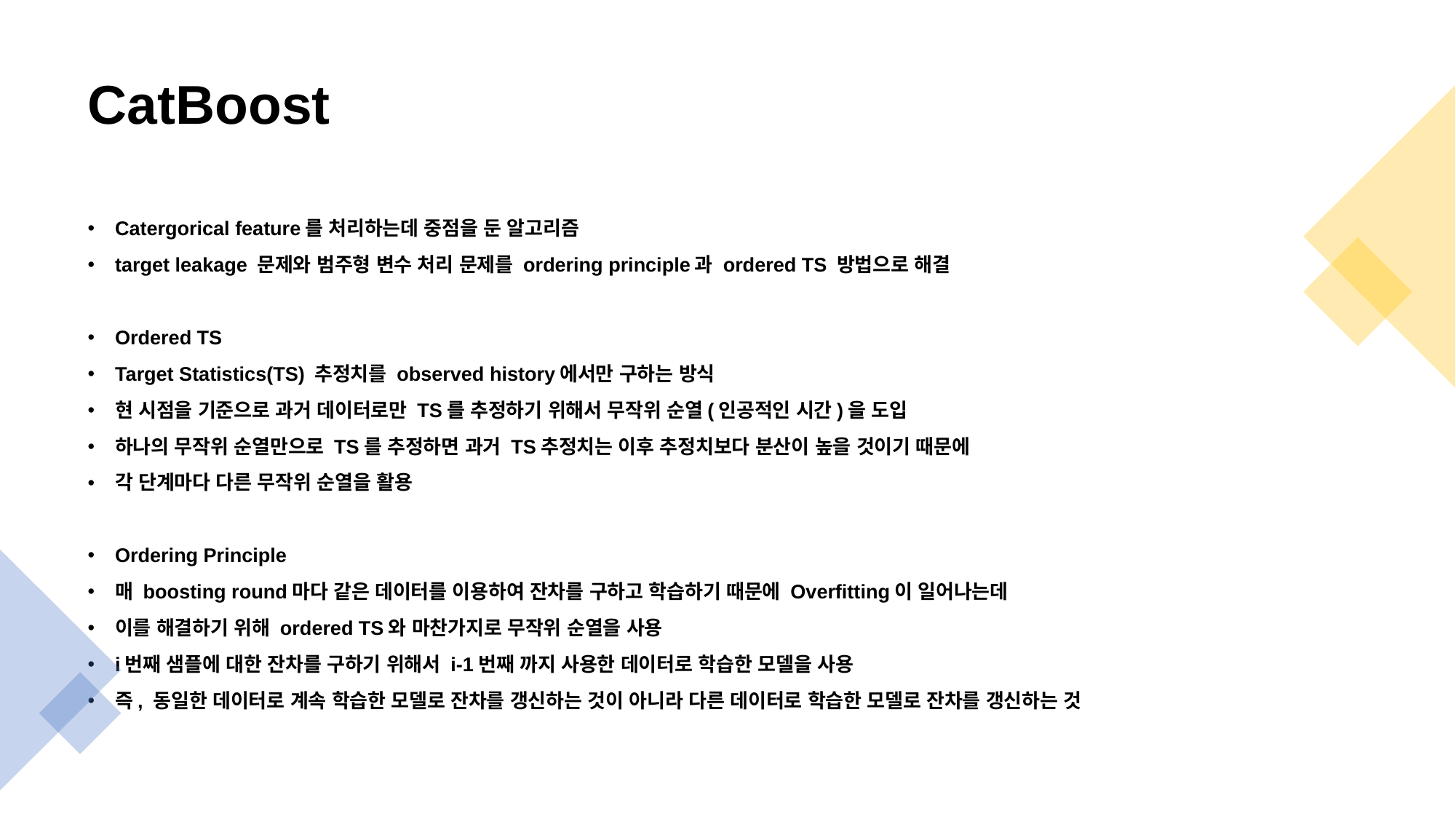

# CatBoost

Catergorical feature를 처리하는데 중점을 둔 알고리즘
target leakage 문제와 범주형 변수 처리 문제를 ordering principle과 ordered TS 방법으로 해결

Ordered TS
Target Statistics(TS) 추정치를 observed history에서만 구하는 방식
현 시점을 기준으로 과거 데이터로만 TS를 추정하기 위해서 무작위 순열(인공적인 시간)을 도입
하나의 무작위 순열만으로 TS를 추정하면 과거 TS추정치는 이후 추정치보다 분산이 높을 것이기 때문에
각 단계마다 다른 무작위 순열을 활용

Ordering Principle
매 boosting round마다 같은 데이터를 이용하여 잔차를 구하고 학습하기 때문에 Overfitting이 일어나는데
이를 해결하기 위해 ordered TS와 마찬가지로 무작위 순열을 사용
i번째 샘플에 대한 잔차를 구하기 위해서 i-1번째 까지 사용한 데이터로 학습한 모델을 사용
즉, 동일한 데이터로 계속 학습한 모델로 잔차를 갱신하는 것이 아니라 다른 데이터로 학습한 모델로 잔차를 갱신하는 것